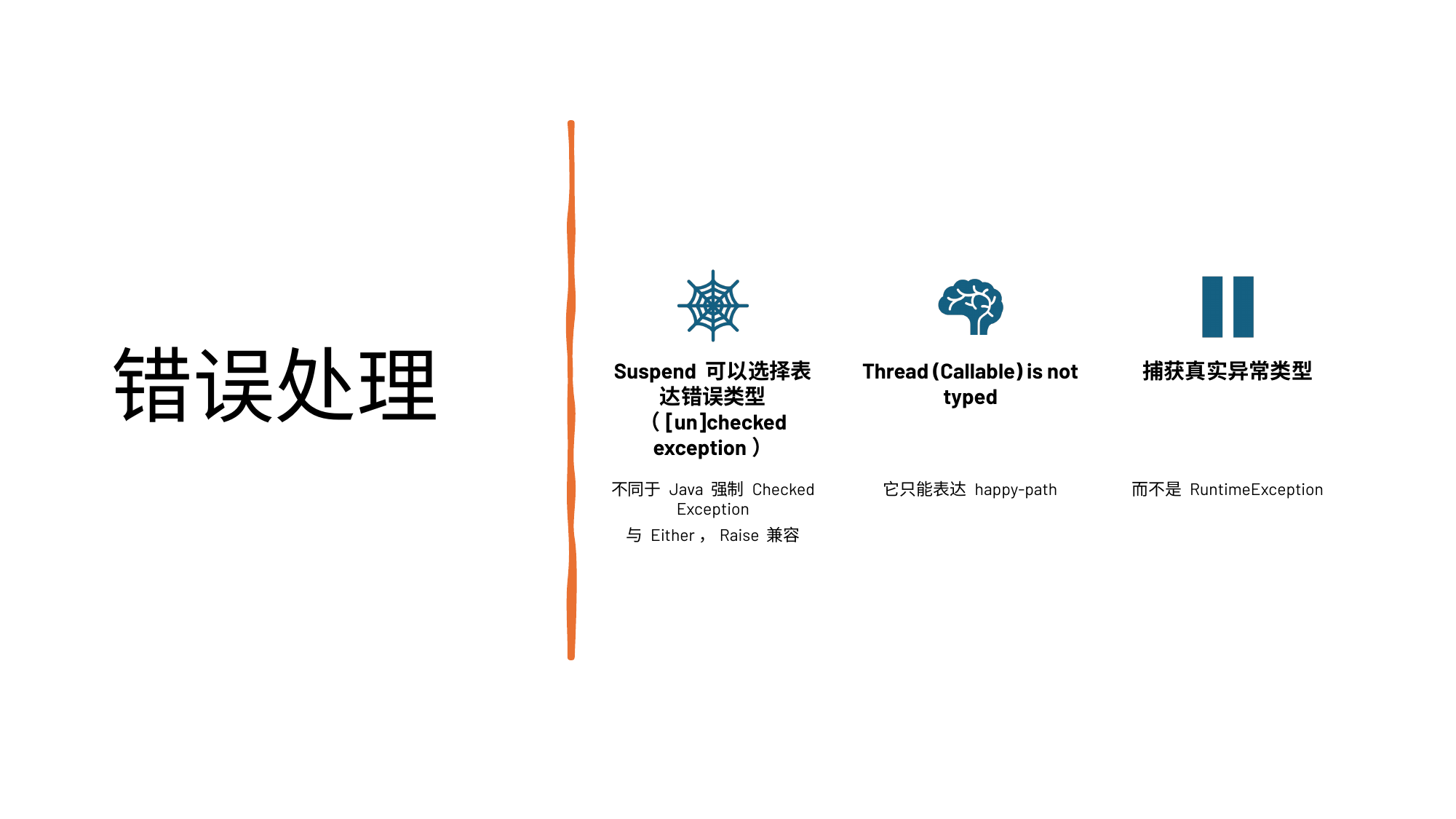

# 错误处理
Suspend 可以选择表达错误类型（[un]checked exception）
不同于 Java 强制 Checked Exception
与 Either，Raise 兼容
Thread (Callable) is not typed
它只能表达 happy-path
捕获真实异常类型
而不是 RuntimeException